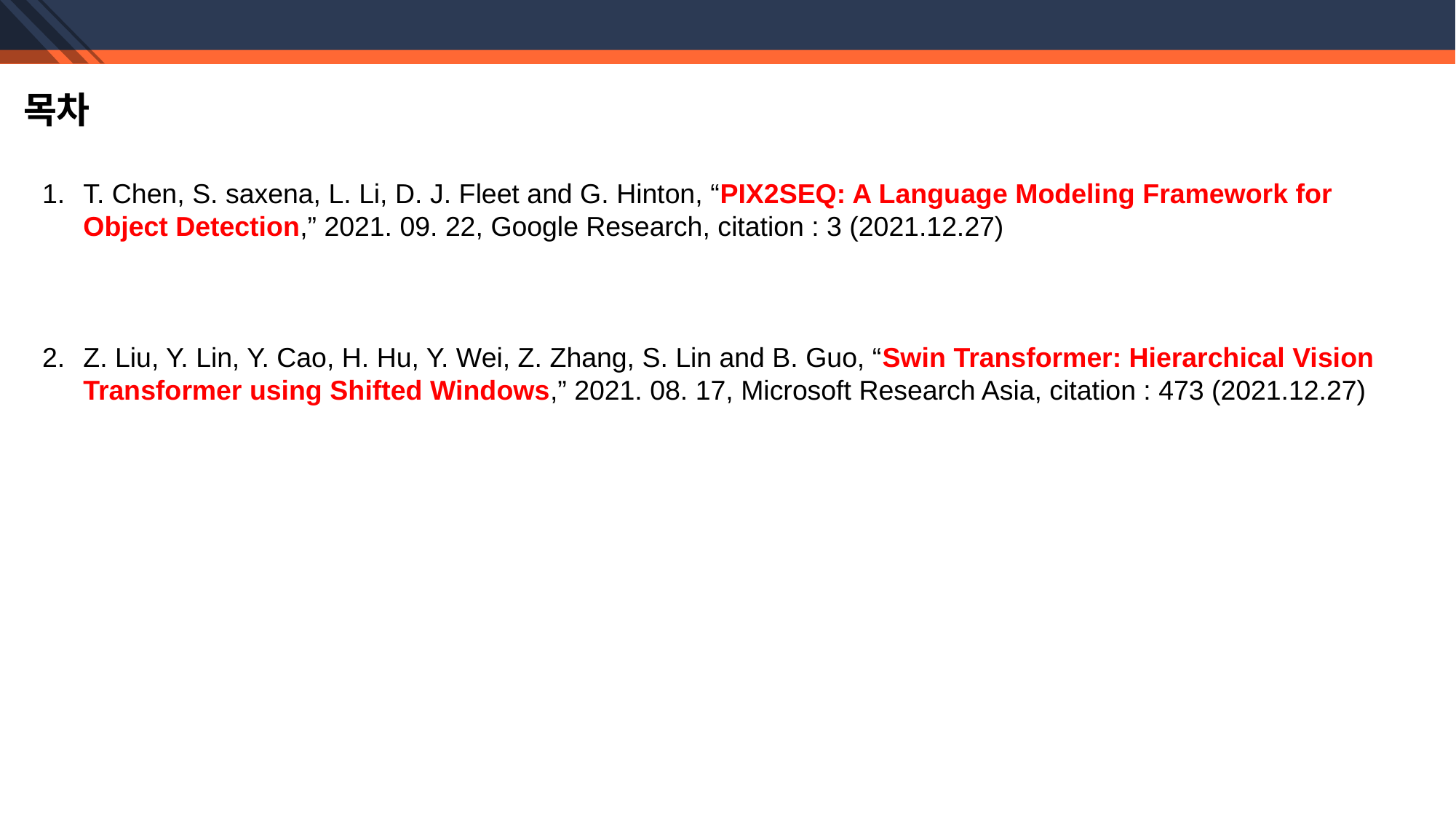

목차
T. Chen, S. saxena, L. Li, D. J. Fleet and G. Hinton, “PIX2SEQ: A Language Modeling Framework for Object Detection,” 2021. 09. 22, Google Research, citation : 3 (2021.12.27)

Z. Liu, Y. Lin, Y. Cao, H. Hu, Y. Wei, Z. Zhang, S. Lin and B. Guo, “Swin Transformer: Hierarchical Vision Transformer using Shifted Windows,” 2021. 08. 17, Microsoft Research Asia, citation : 473 (2021.12.27)